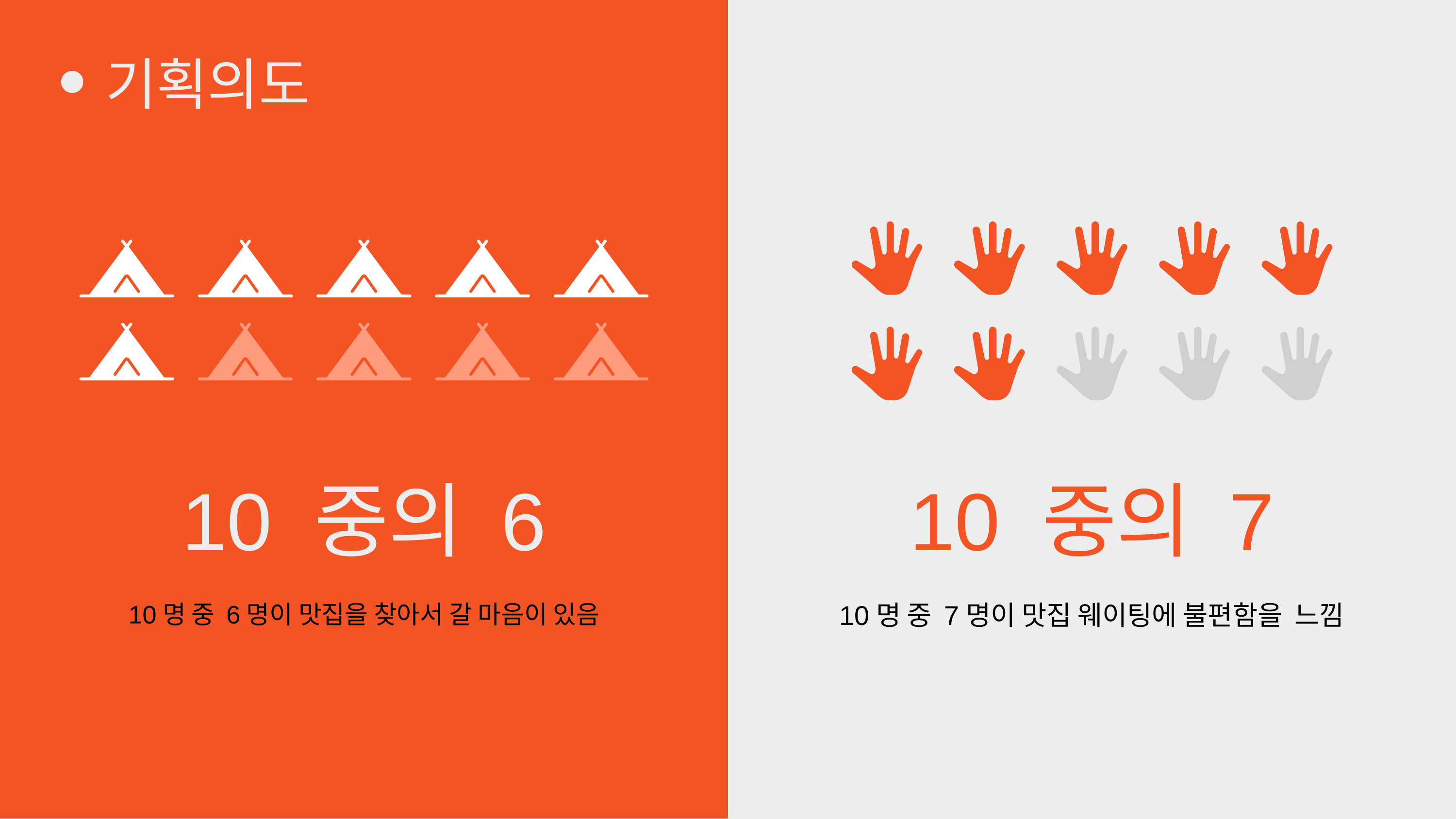

기획의도

10 중의 6
10 중의 7
10명 중 7명이 맛집 웨이팅에 불편함을  느낌
10명 중 6명이 맛집을 찾아서 갈 마음이 있음